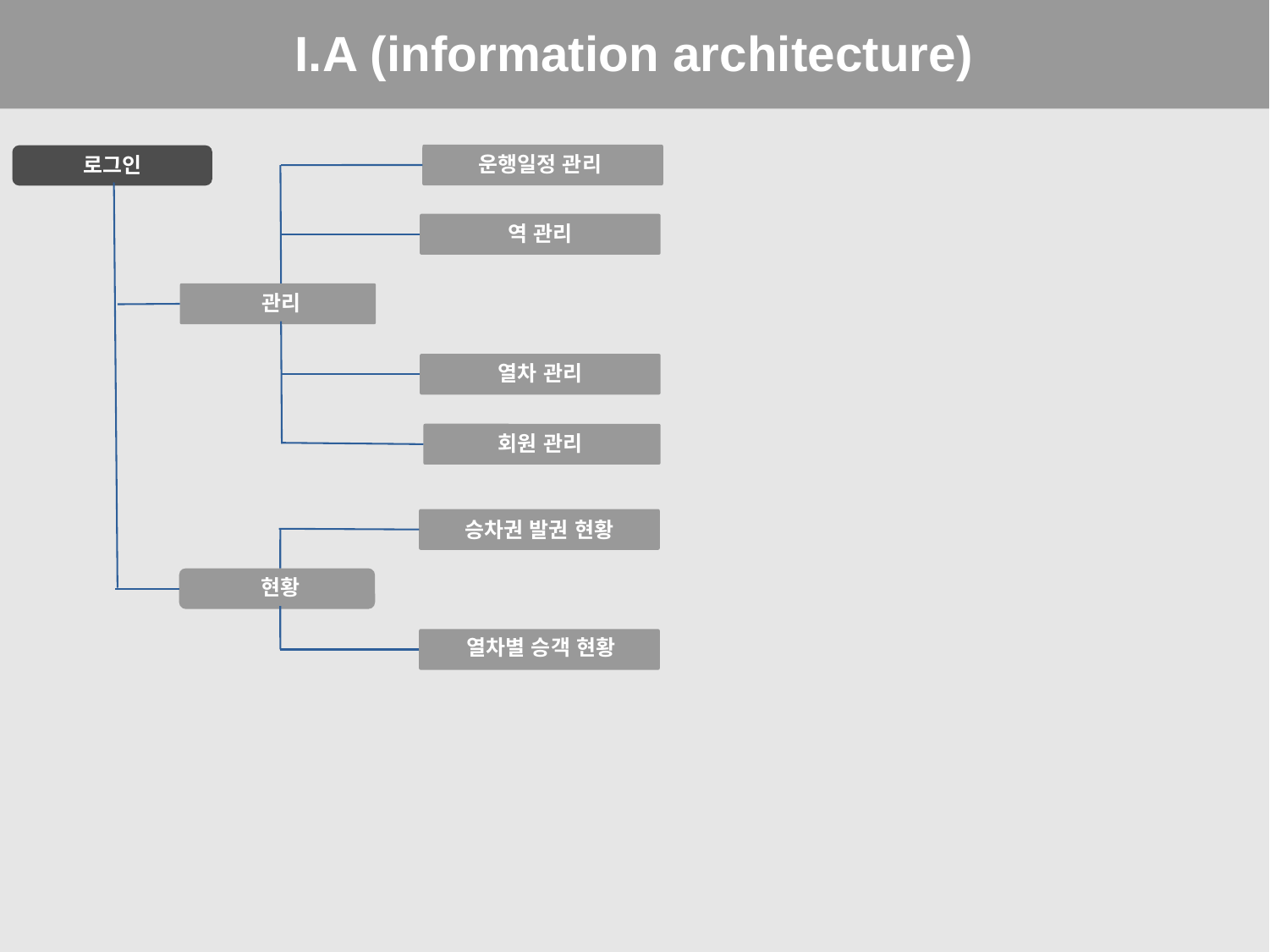

I.A (information architecture)
운행일정 관리

로그인

역 관리

관리

열차 관리

회원 관리

승차권 발권 현황

현황
열차별 승객 현황